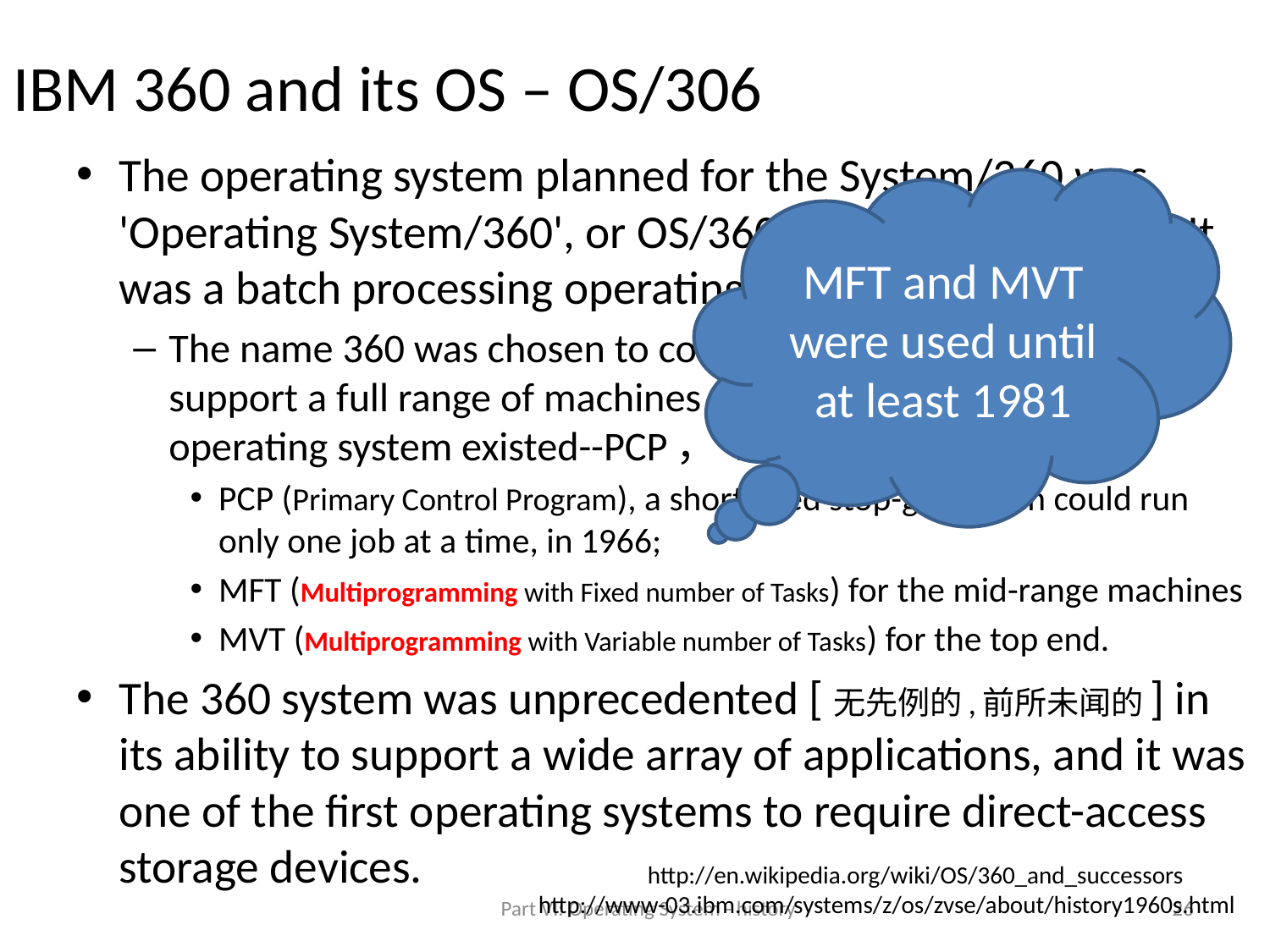

# IBM 360 and its OS – OS/306
The operating system planned for the System/360 was 'Operating System/360', or OS/360, announced in 1964. It was a batch processing operating system.
The name 360 was chosen to convey that a single system could support a full range of machines （three versions of the operating system existed--PCP， MFT and MVT）
PCP (Primary Control Program), a short-lived stop-gap which could run only one job at a time, in 1966;
MFT (Multiprogramming with Fixed number of Tasks) for the mid-range machines
MVT (Multiprogramming with Variable number of Tasks) for the top end.
The 360 system was unprecedented [无先例的,前所未闻的] in its ability to support a wide array of applications, and it was one of the first operating systems to require direct-access storage devices.
MFT and MVT were used until at least 1981
http://en.wikipedia.org/wiki/OS/360_and_successors
Part VI: Operating System - history
26
http://www-03.ibm.com/systems/z/os/zvse/about/history1960s.html